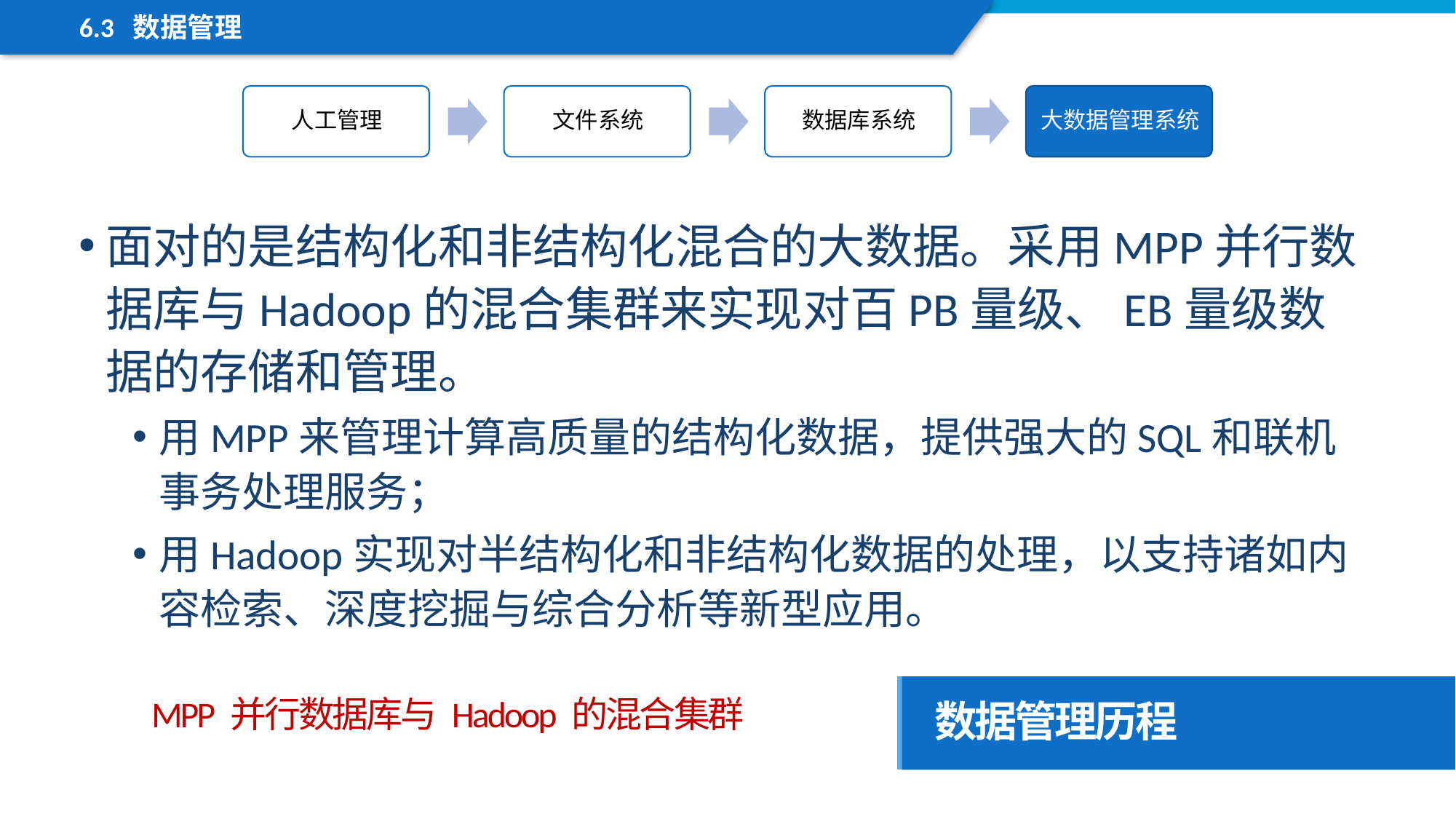

6.3  数据管理
人工管理

文件系统

数据库系统

大数据管理系统
面对的是结构化和非结构化混合的大数据。采用MPP并行数据库与Hadoop的混合集群来实现对百PB量级、EB量级数据的存储和管理。
用MPP来管理计算高质量的结构化数据，提供强大的SQL和联机事务处理服务；
用Hadoop实现对半结构化和非结构化数据的处理，以支持诸如内容检索、深度挖掘与综合分析等新型应用。
数据管理历程
MPP 并行数据库与 Hadoop 的混合集群